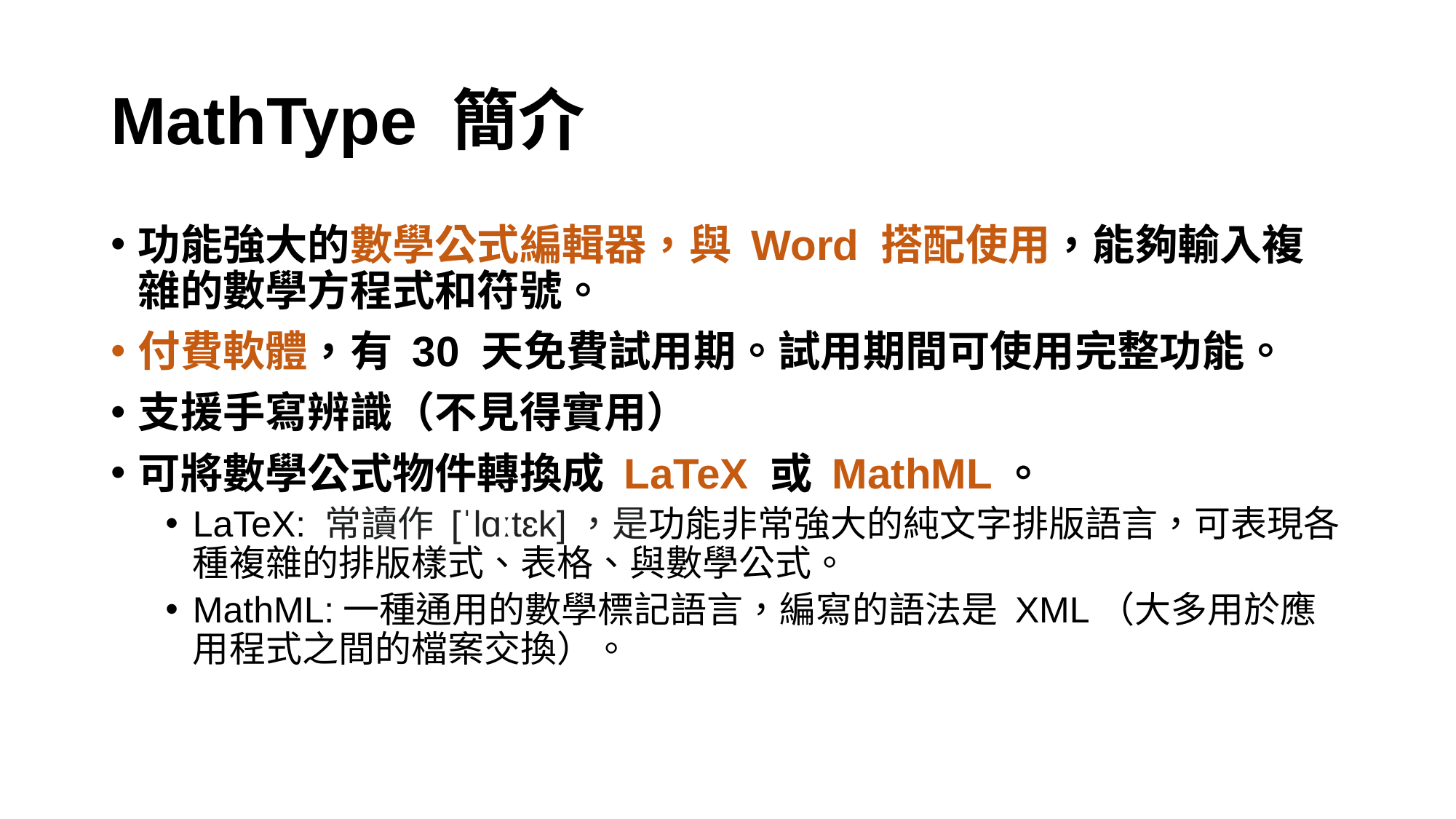

# MathType 簡介
功能強大的數學公式編輯器，與 Word 搭配使用，能夠輸入複雜的數學方程式和符號。
付費軟體，有 30 天免費試用期。試用期間可使用完整功能。
支援手寫辨識（不見得實用）
可將數學公式物件轉換成 LaTeX 或 MathML。
LaTeX: 常讀作 [ˈlɑːtɛk]，是功能非常強大的純文字排版語言，可表現各種複雜的排版樣式、表格、與數學公式。
MathML:一種通用的數學標記語言，編寫的語法是 XML（大多用於應用程式之間的檔案交換）。